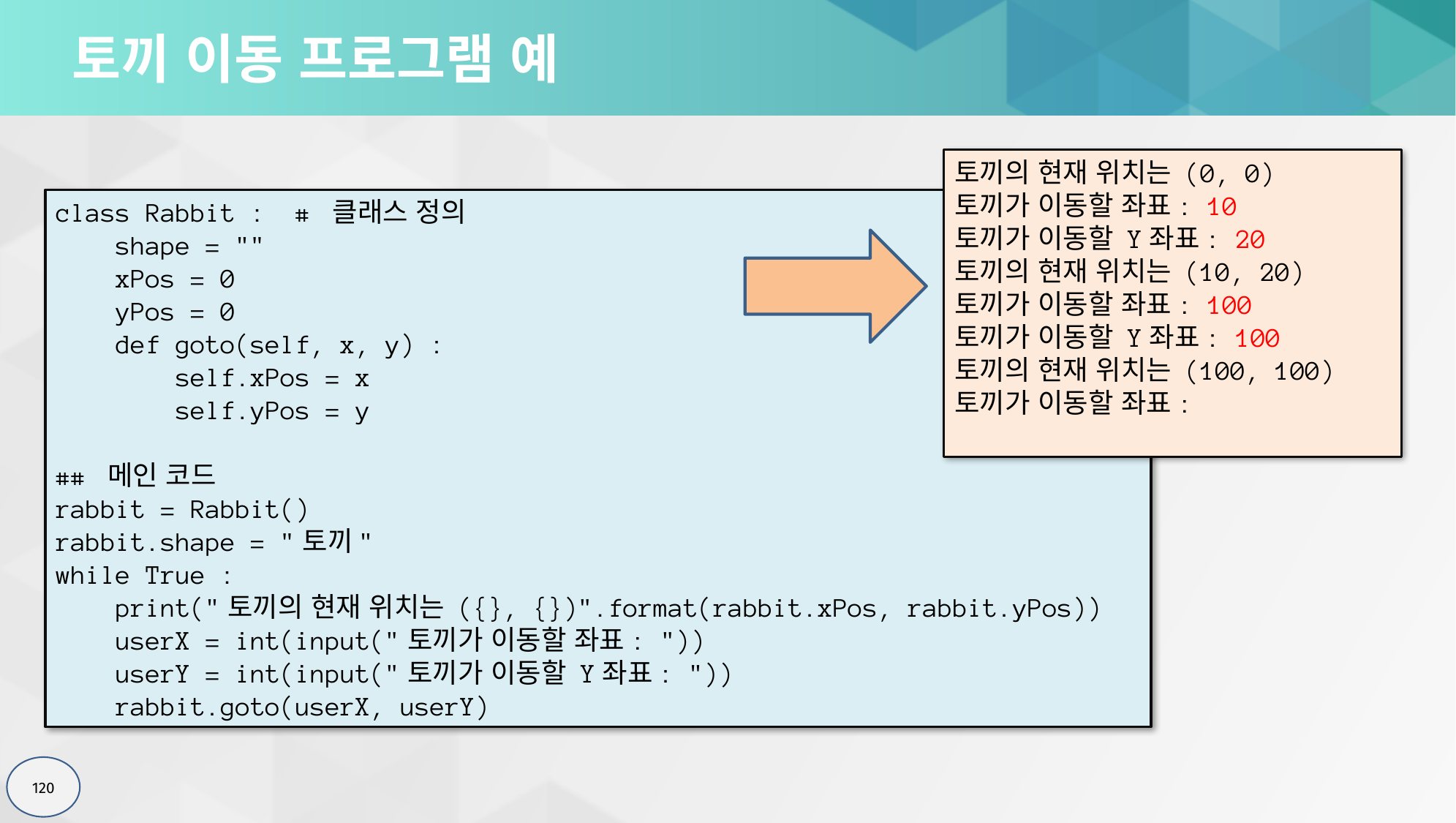

# 토끼 이동 프로그램 예
토끼의 현재 위치는 (0, 0)
토끼가 이동할 좌표: 10
토끼가 이동할 Y좌표: 20
토끼의 현재 위치는 (10, 20)
토끼가 이동할 좌표: 100
토끼가 이동할 Y좌표: 100
토끼의 현재 위치는 (100, 100)
토끼가 이동할 좌표:

class Rabbit :  # 클래스 정의
    shape = ""
    xPos = 0
    yPos = 0
    def goto(self, x, y) :
        self.xPos = x
        self.yPos = y

## 메인 코드
rabbit = Rabbit()
rabbit.shape = "토끼"
while True :
    print("토끼의 현재 위치는 ({}, {})".format(rabbit.xPos, rabbit.yPos))
    userX = int(input("토끼가 이동할 좌표: "))
    userY = int(input("토끼가 이동할 Y좌표: "))
    rabbit.goto(userX, userY)